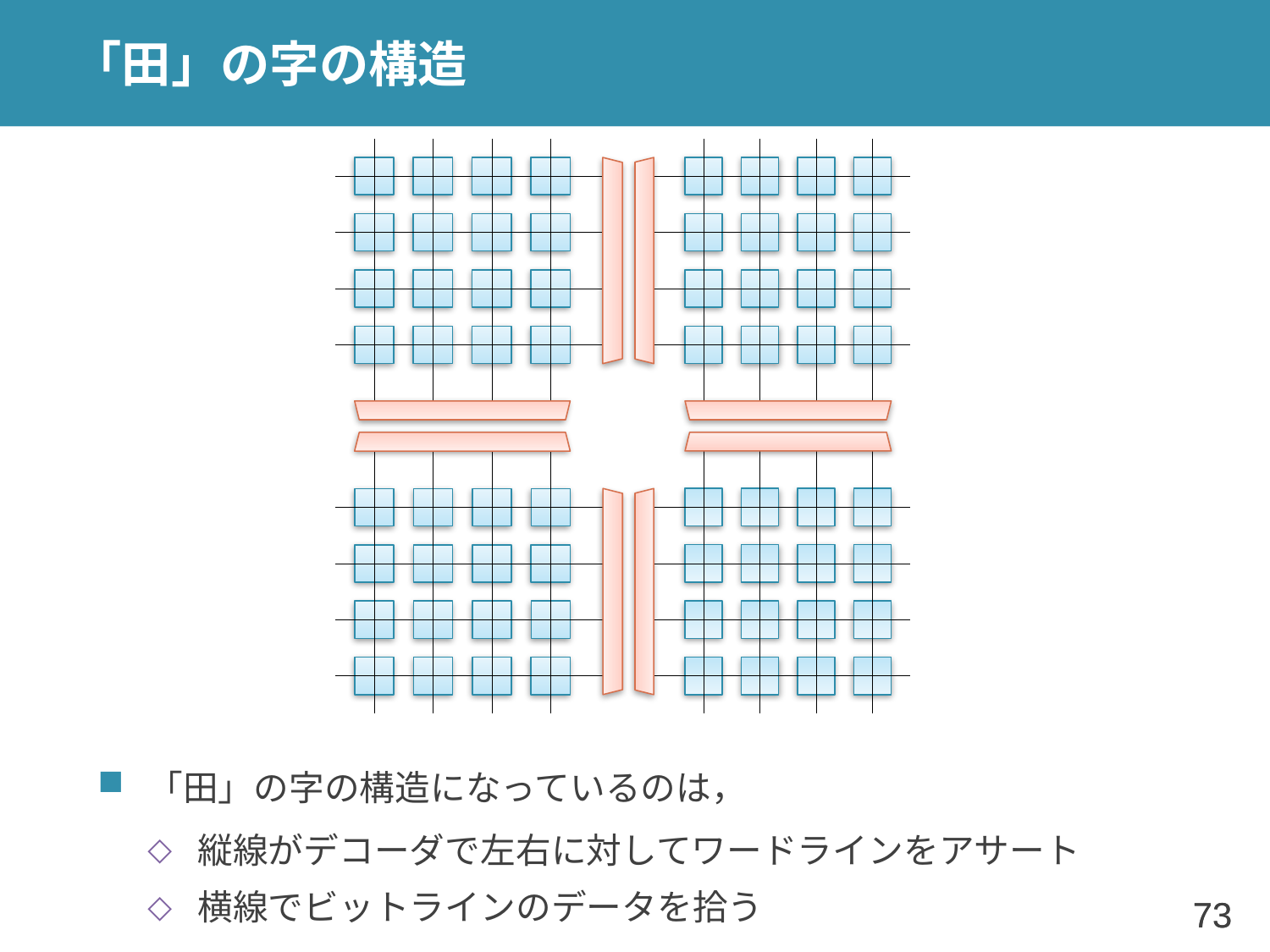

# 「田」の字の構造

「田」の字の構造になっているのは，
縦線がデコーダで左右に対してワードラインをアサート
横線でビットラインのデータを拾う